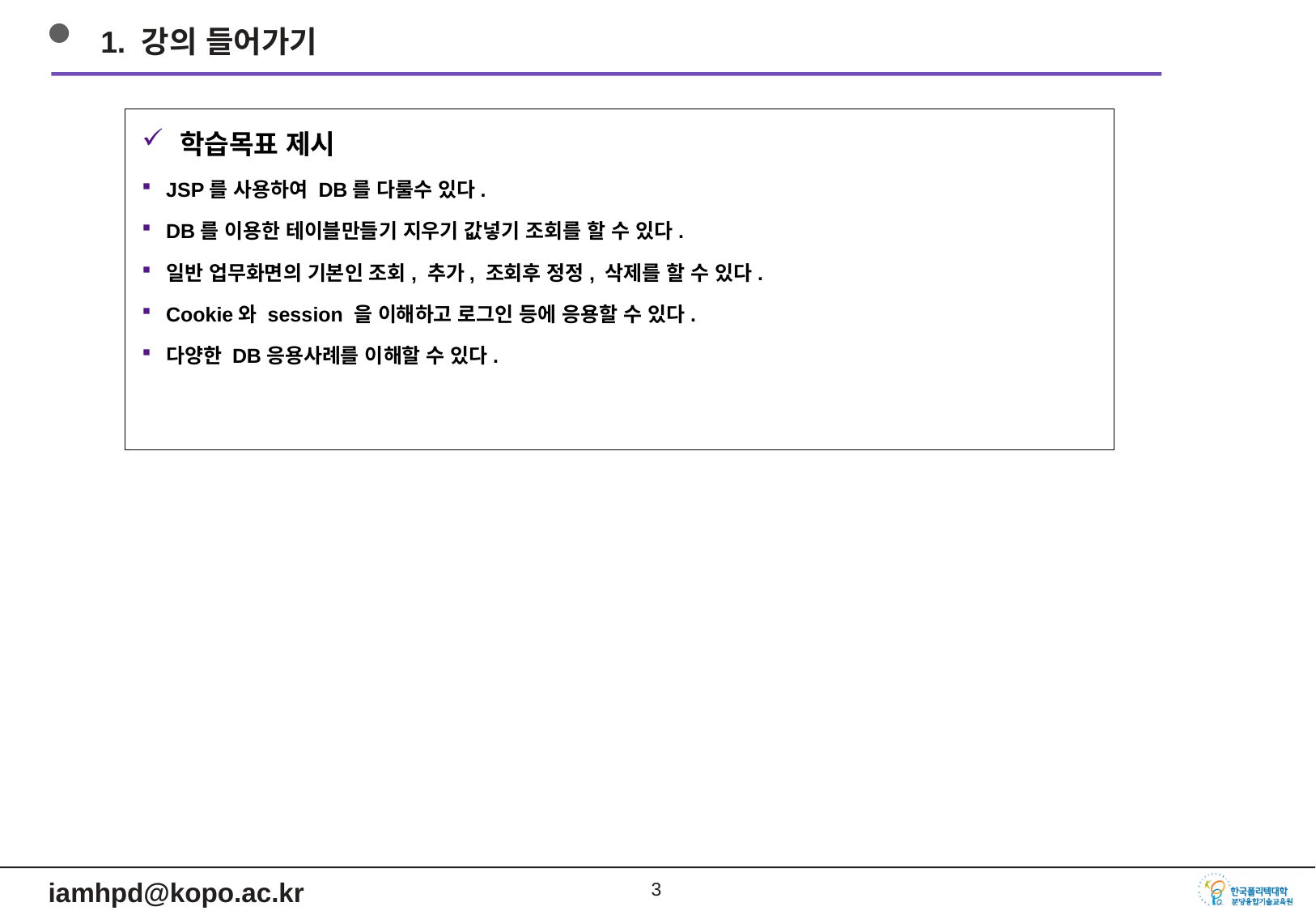

1. 강의 들어가기
학습목표 제시
JSP를 사용하여 DB를 다룰수 있다.
DB를 이용한 테이블만들기 지우기 값넣기 조회를 할 수 있다.
일반 업무화면의 기본인 조회, 추가, 조회후 정정, 삭제를 할 수 있다.
Cookie와 session 을 이해하고 로그인 등에 응용할 수 있다.
다양한 DB응용사례를 이해할 수 있다.
3